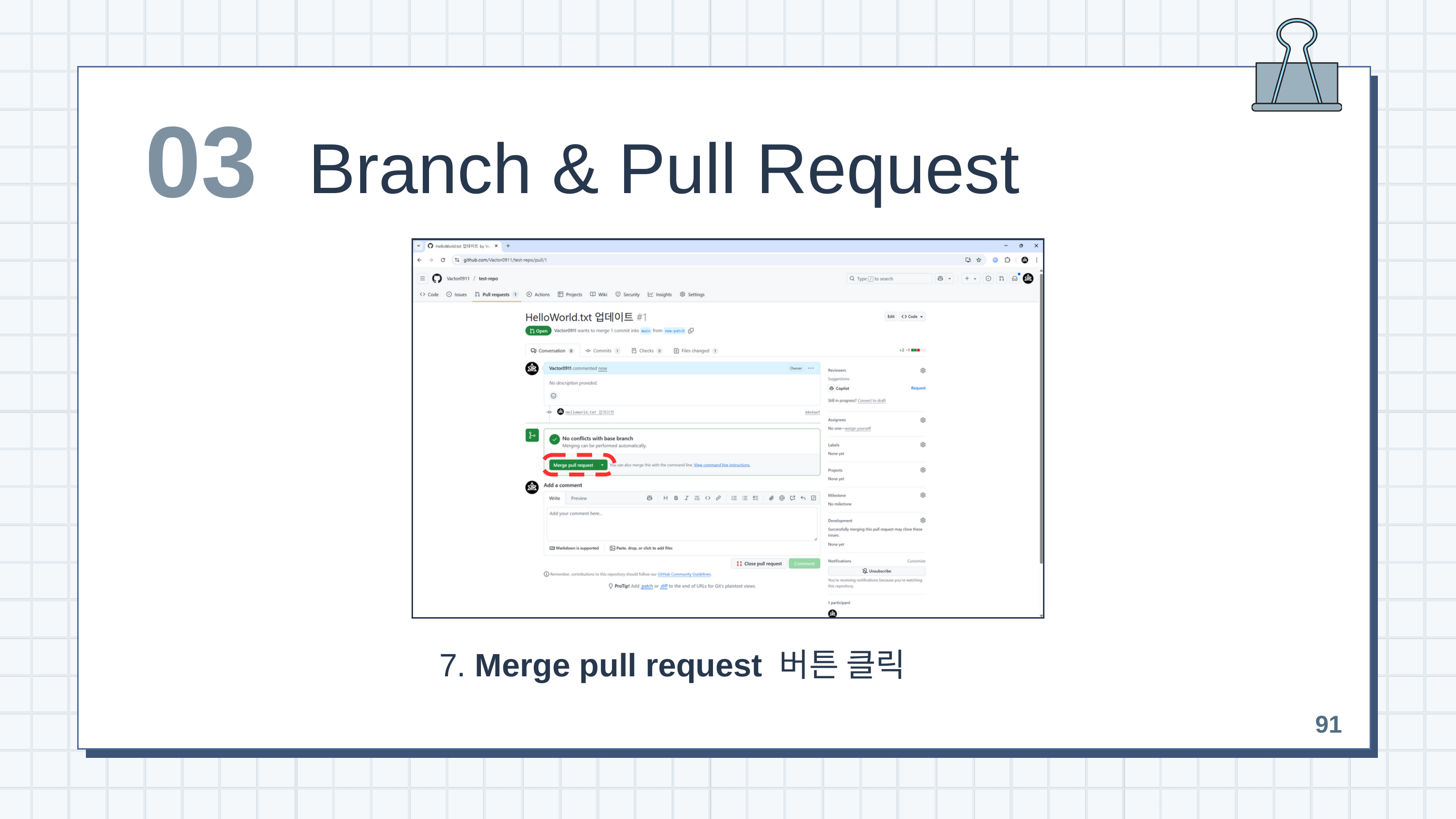

03
Branch & Pull Request

   7. Merge pull request 버튼 클릭
91